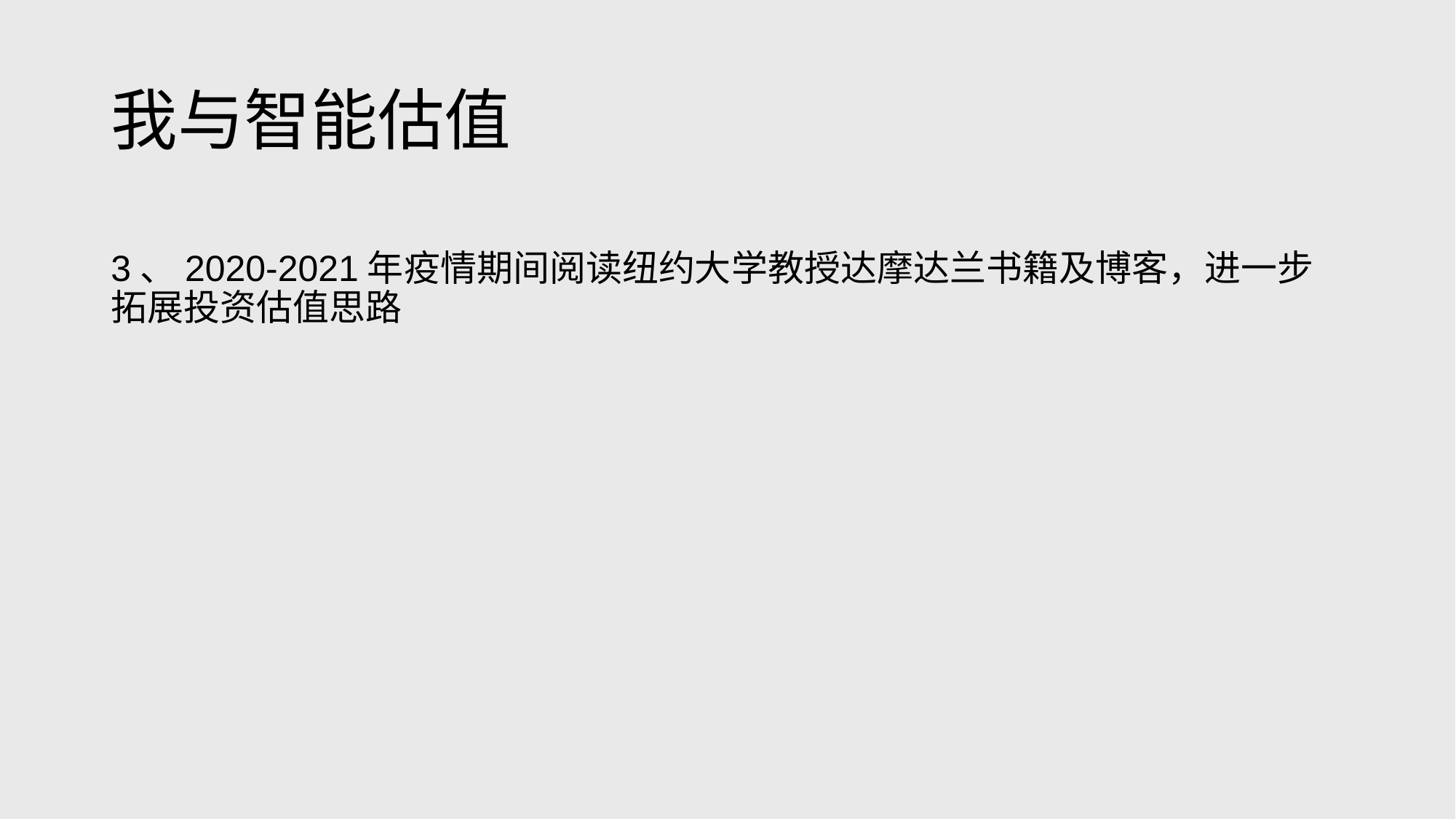

# 我与智能估值
3、2020-2021年疫情期间阅读纽约大学教授达摩达兰书籍及博客，进一步拓展投资估值思路